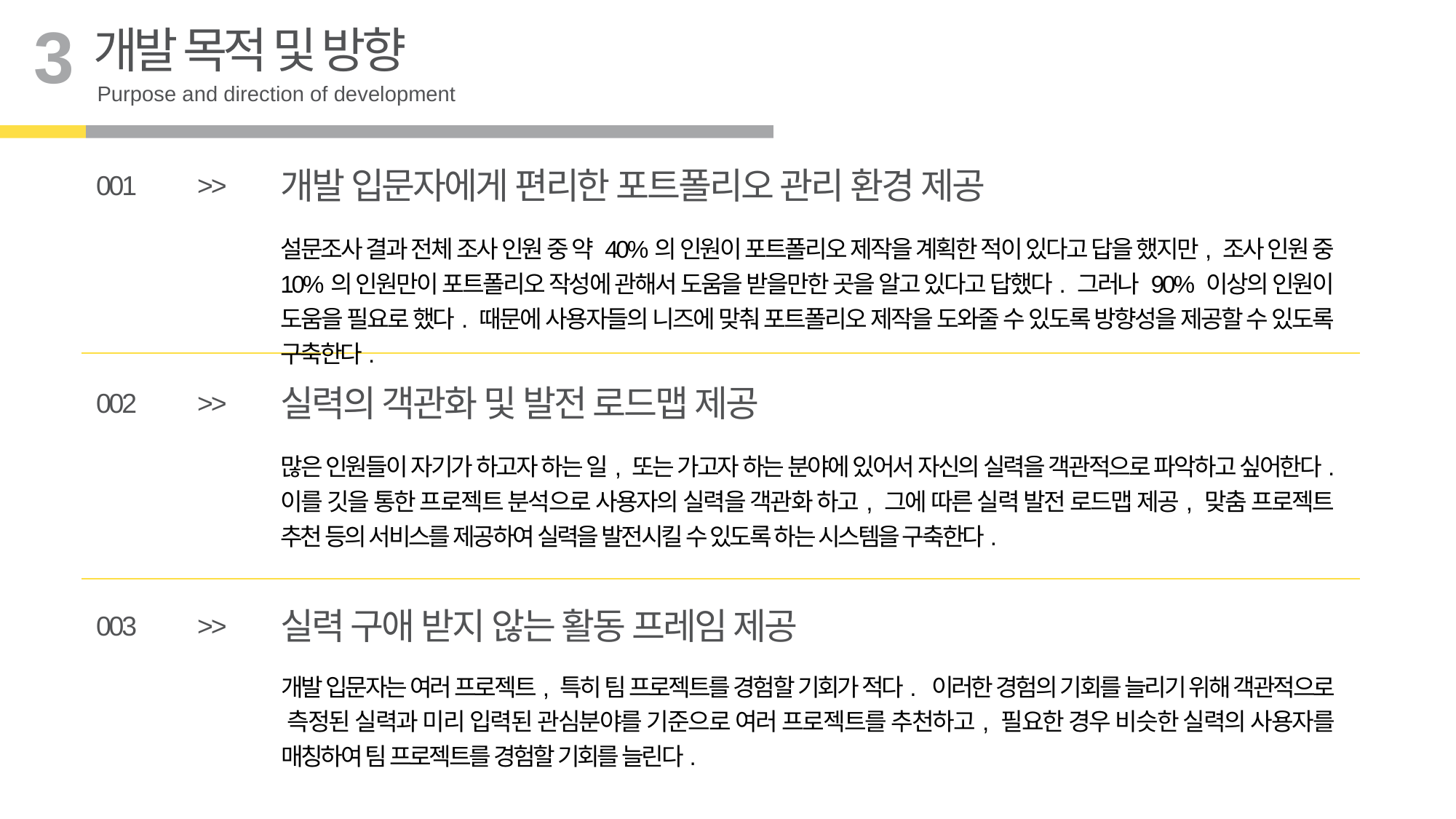

3
개발 목적 및 방향
Purpose and direction of development

개발 입문자에게 편리한 포트폴리오 관리 환경 제공
001
>>
설문조사 결과 전체 조사 인원 중 약 40%의 인원이 포트폴리오 제작을 계획한 적이 있다고 답을 했지만, 조사 인원 중 10%의 인원만이 포트폴리오 작성에 관해서 도움을 받을만한 곳을 알고 있다고 답했다. 그러나 90% 이상의 인원이 도움을 필요로 했다. 때문에 사용자들의 니즈에 맞춰 포트폴리오 제작을 도와줄 수 있도록 방향성을 제공할 수 있도록 구축한다.
실력의 객관화 및 발전 로드맵 제공
002
>>
많은 인원들이 자기가 하고자 하는 일, 또는 가고자 하는 분야에 있어서 자신의 실력을 객관적으로 파악하고 싶어한다. 이를 깃을 통한 프로젝트 분석으로 사용자의 실력을 객관화 하고, 그에 따른 실력 발전 로드맵 제공, 맞춤 프로젝트 추천 등의 서비스를 제공하여 실력을 발전시킬 수 있도록 하는 시스템을 구축한다.
실력 구애 받지 않는 활동 프레임 제공
003
>>
개발 입문자는 여러 프로젝트, 특히 팀 프로젝트를 경험할 기회가 적다.  이러한 경험의 기회를 늘리기 위해 객관적으로  측정된 실력과 미리 입력된 관심분야를 기준으로 여러 프로젝트를 추천하고, 필요한 경우 비슷한 실력의 사용자를 매칭하여 팀 프로젝트를 경험할 기회를 늘린다.